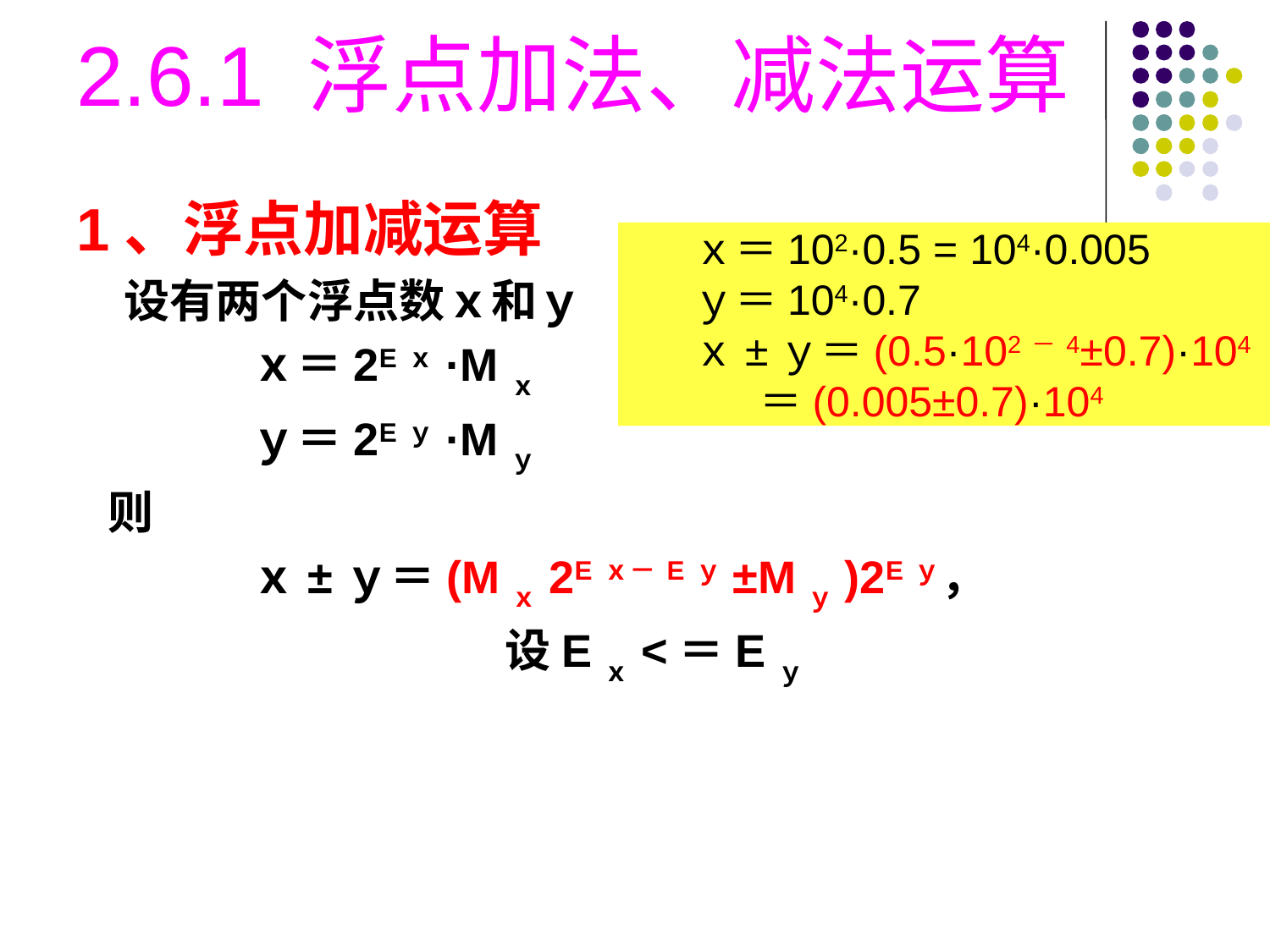

2.6.1 浮点加法、减法运算
1、浮点加减运算
	设有两个浮点数ｘ和ｙ
		ｘ＝2Eｘ·Mｘ
		ｙ＝2Eｙ·Mｙ
  则
		ｘ±ｙ＝(Mｘ2Eｘ－Eｙ±Mｙ)2Eｙ，
				设Eｘ<＝Eｙ
ｘ＝102·0.5 = 104·0.005
ｙ＝104·0.7
ｘ±ｙ＝(0.5·102－4±0.7)·104
      ＝(0.005±0.7)·104
#
104